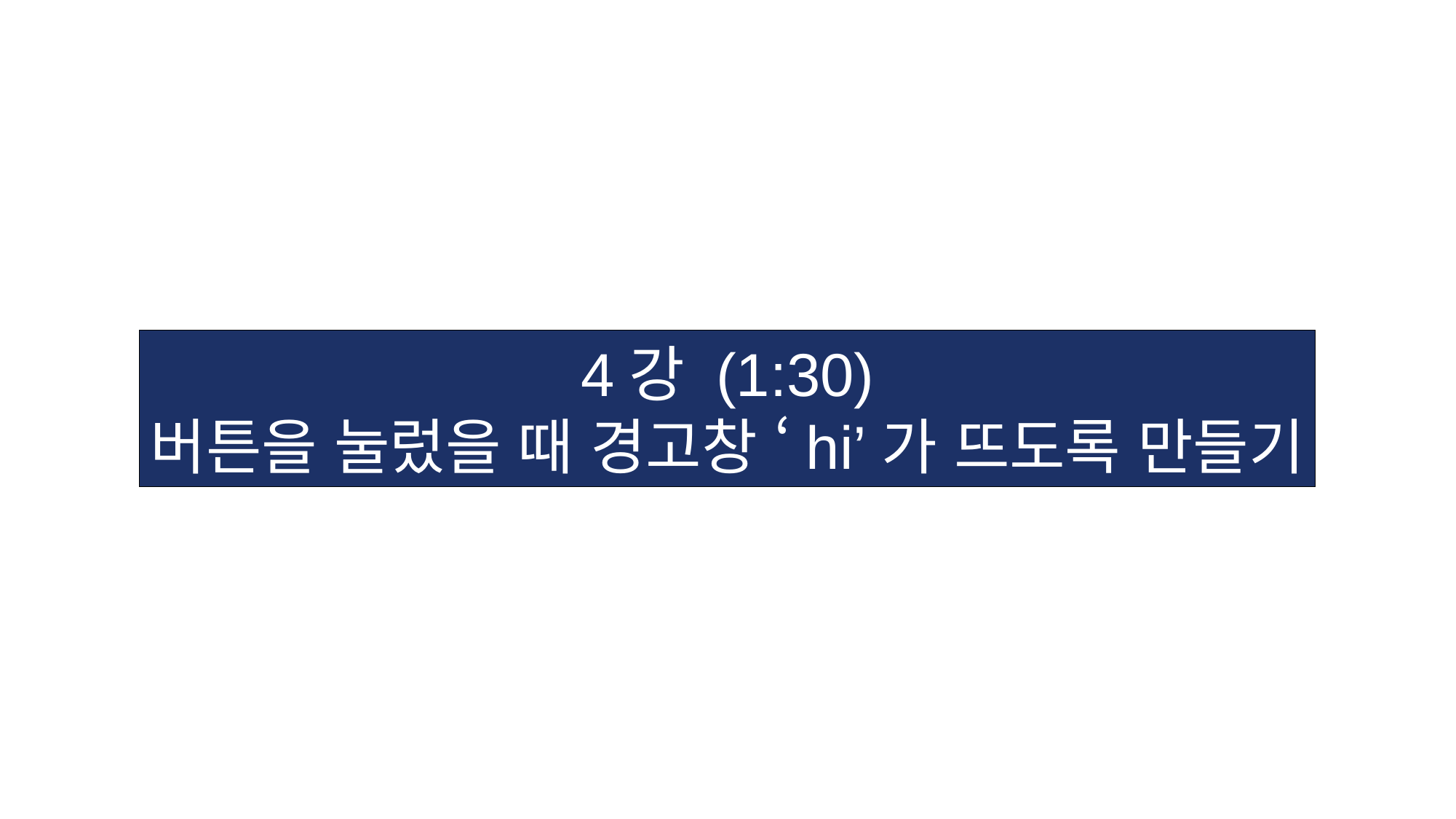

4강 (1:30)
버튼을 눌렀을 때 경고창 ‘hi’가 뜨도록 만들기